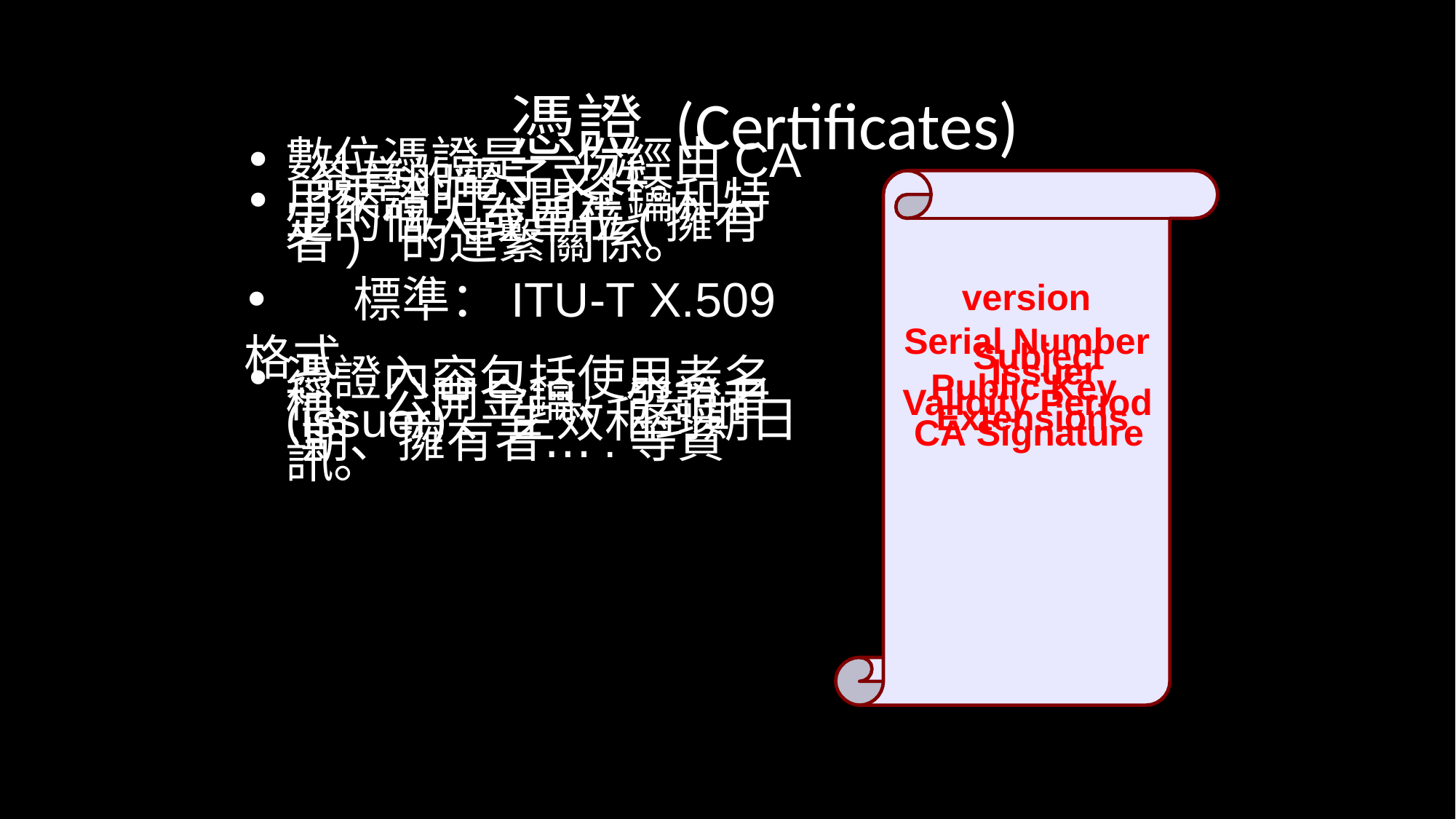

憑證 (Certificates)
•	數位憑證是一份經由CA  簽章的電子文件。
•	用來證明公開金鑰和特  定的個人或單位(擁有者)  的連繫關係。
•	標準：ITU-T X.509格式
•	憑證內容包括使用者名  稱、公開金鑰、發證者  (issuer)、生效和到期日  期、擁有者….等資訊。

version  Serial Number
Subject  Issuer
Public Key  Validity Period  Extensions
CA Signature